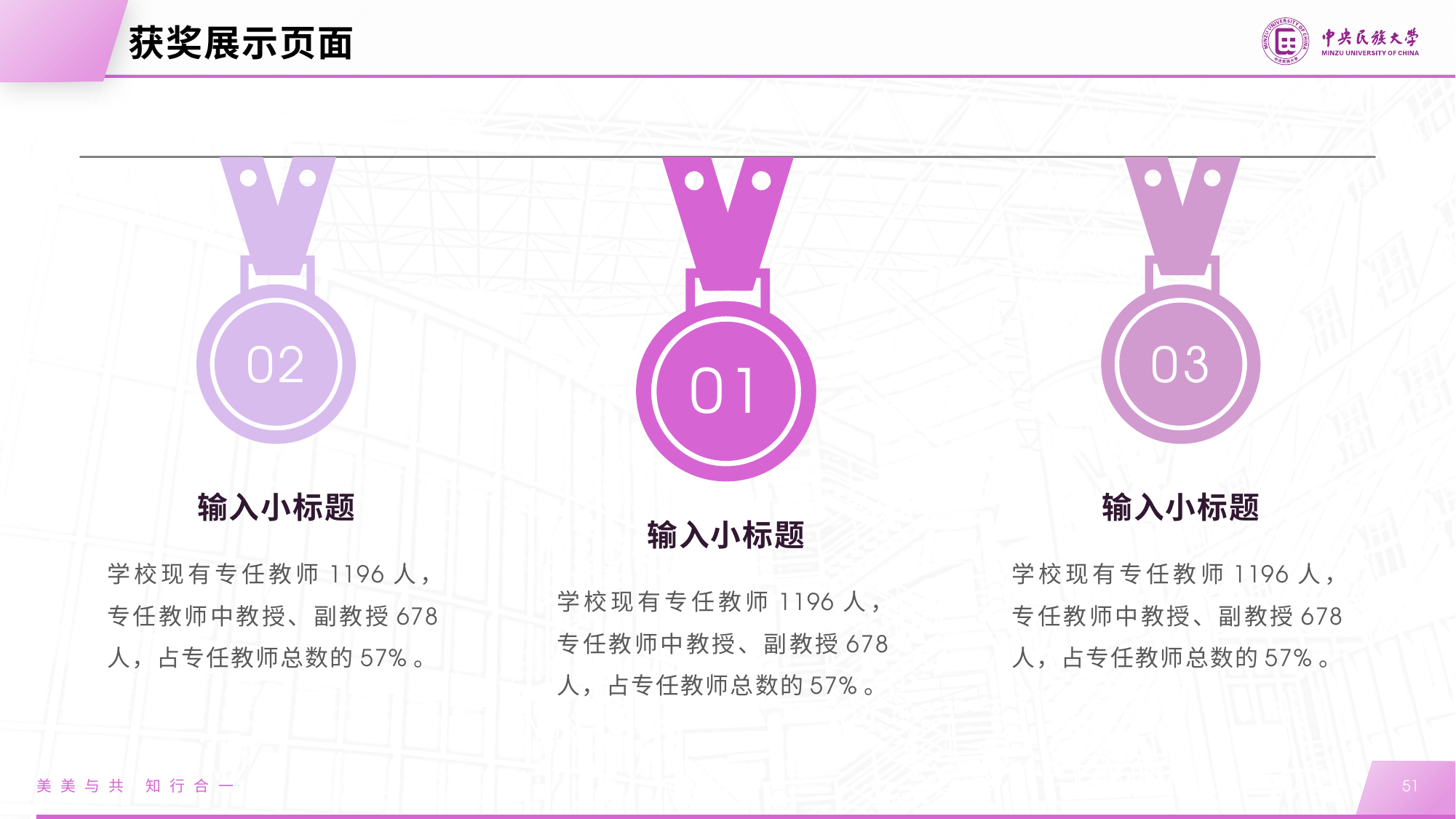

# 获奖展示页面

02

01

03
输入小标题
学校现有专任教师1196人，专任教师中教授、副教授678人，占专任教师总数的57%。
输入小标题
学校现有专任教师1196人，专任教师中教授、副教授678人，占专任教师总数的57%。
输入小标题
学校现有专任教师1196人，专任教师中教授、副教授678人，占专任教师总数的57%。
美美与共 知行合一
51